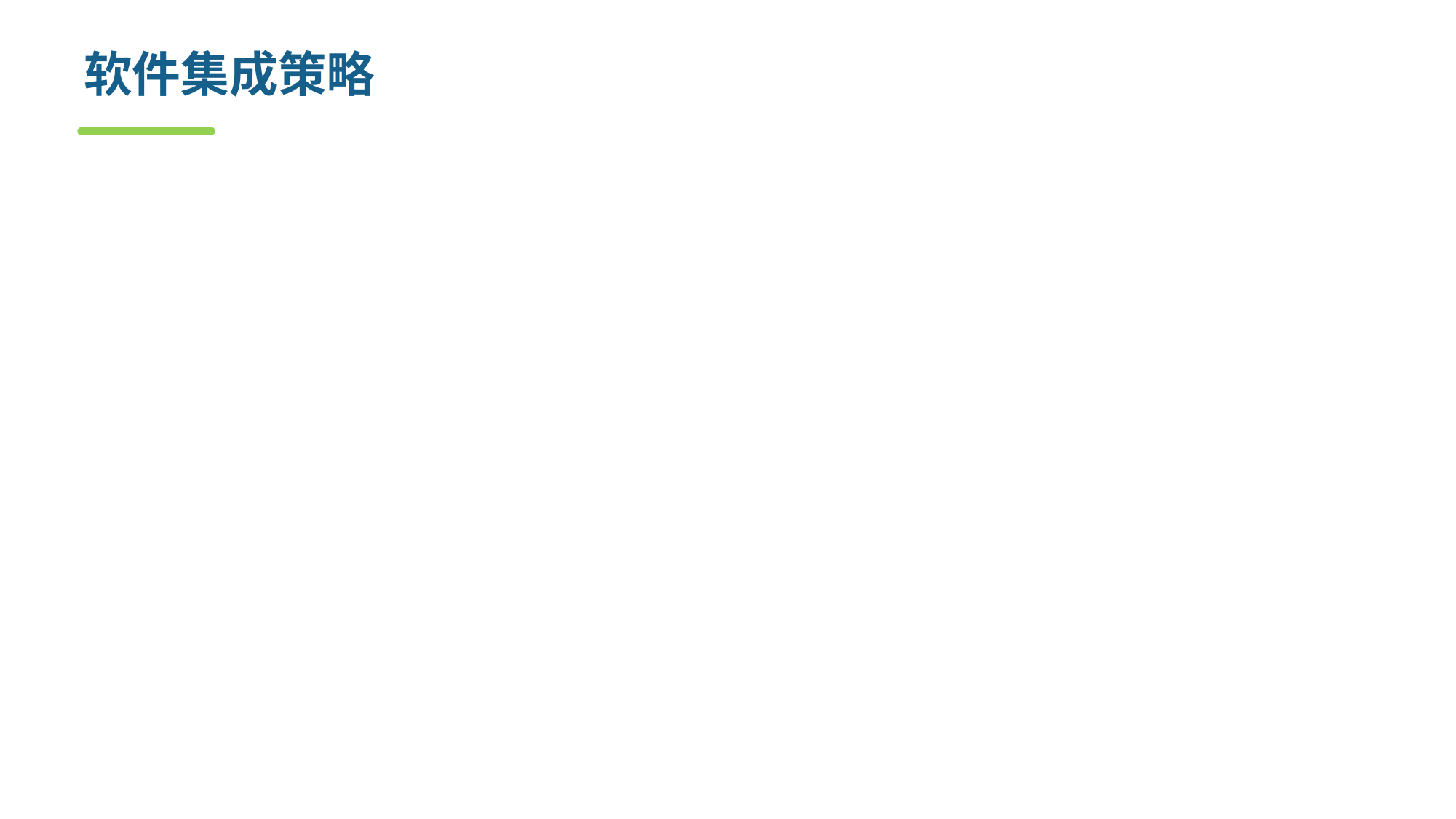

# 软件集成策略
增量式集成
自顶向下集成
由底向上集成
混合方式集成
对软件中上层使用自顶向下集成，对软件的中下层采用自底向上集成。
一次性集成
缺点：接口错误发现晚，错误定位困难
优点：可以并行测试和调试所有软件模块
65